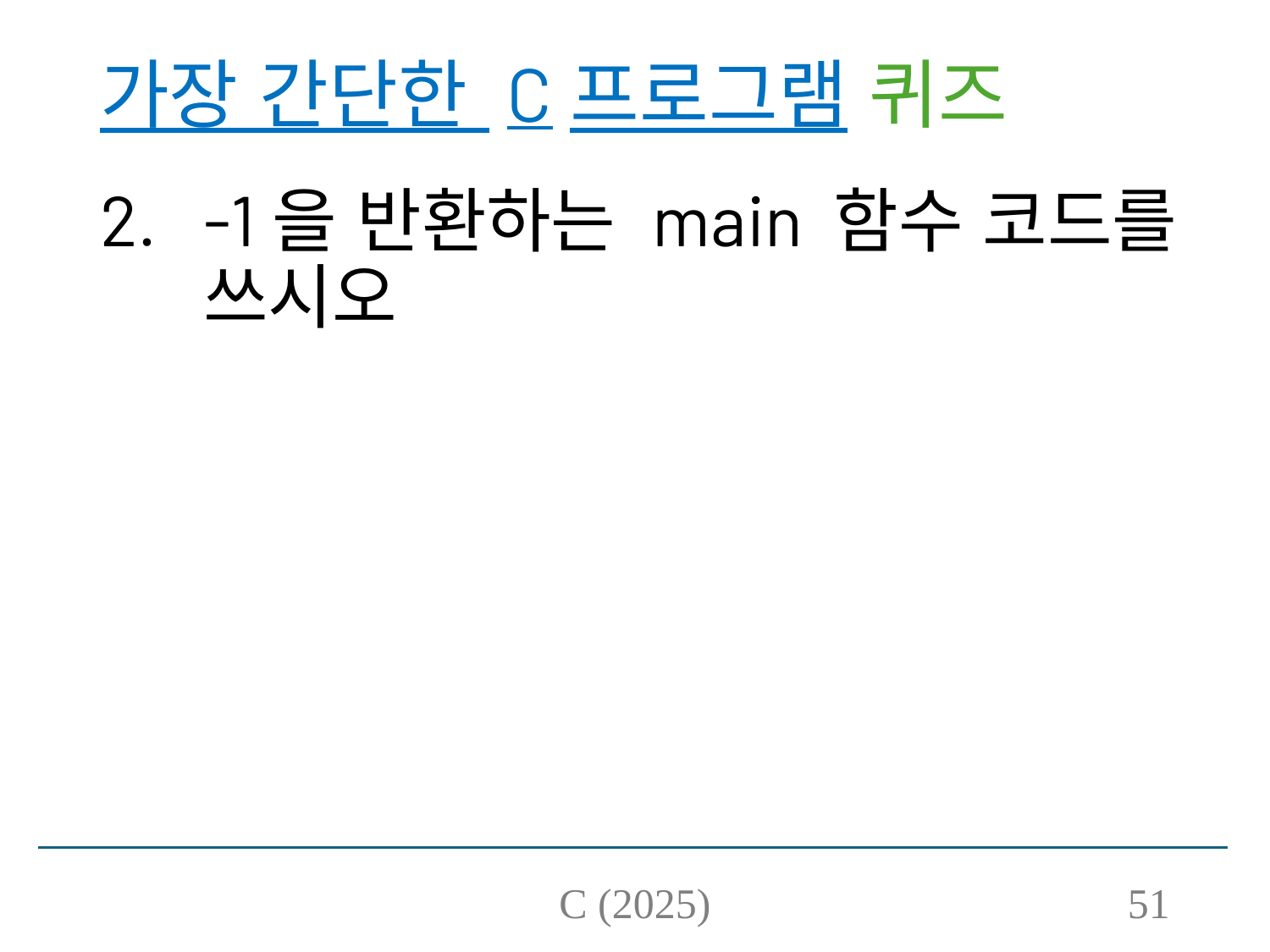

# 가장 간단한 C프로그램 퀴즈
-1을 반환하는 main 함수 코드를 쓰시오
C (2025)
51